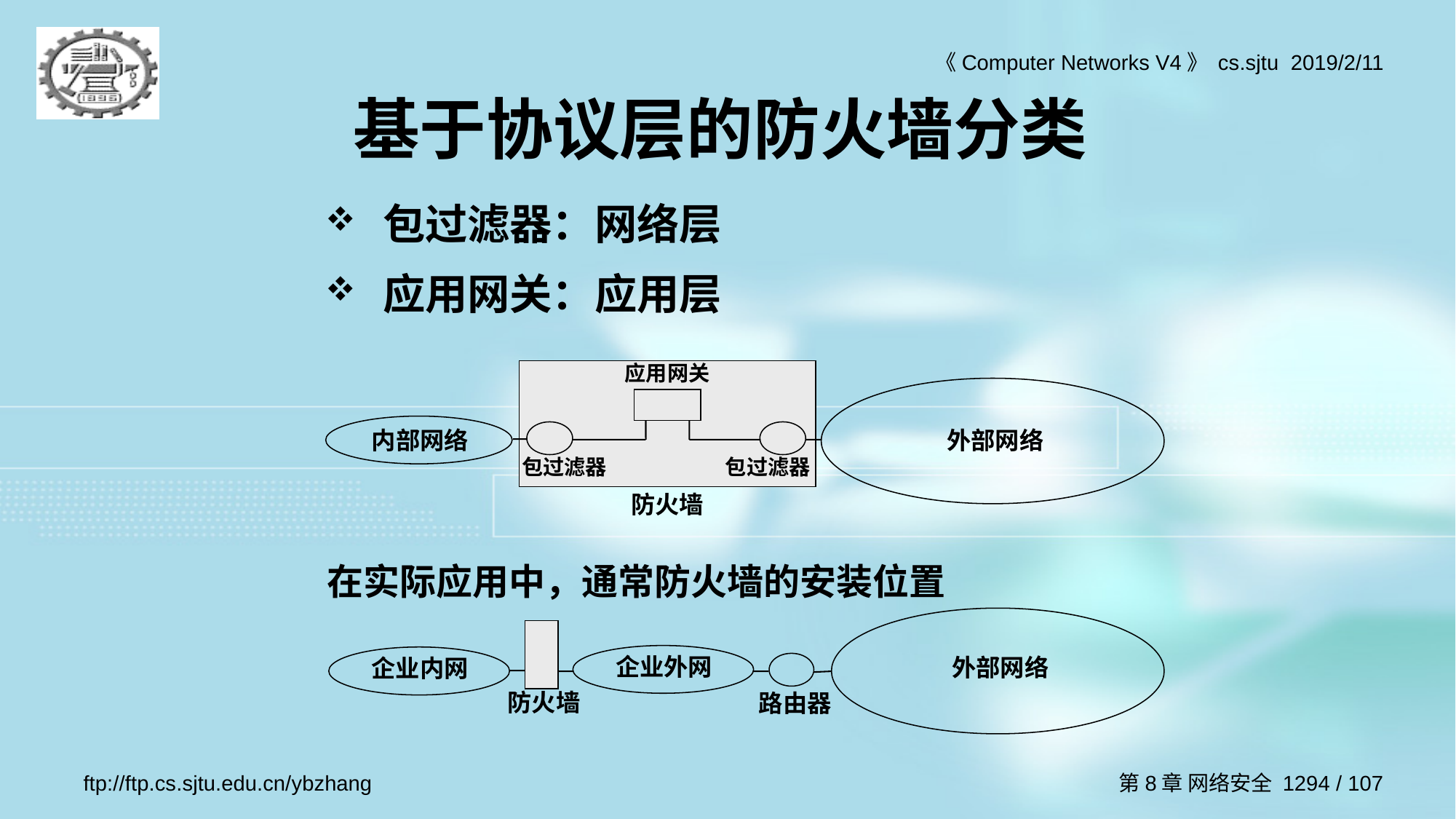

# 基于协议层的防火墙分类
包过滤器：网络层
应用网关：应用层

应用网关

内部网络
外部网络

包过滤器
包过滤器
防火墙
在实际应用中，通常防火墙的安装位置

企业外网
外部网络
企业内网

防火墙
路由器